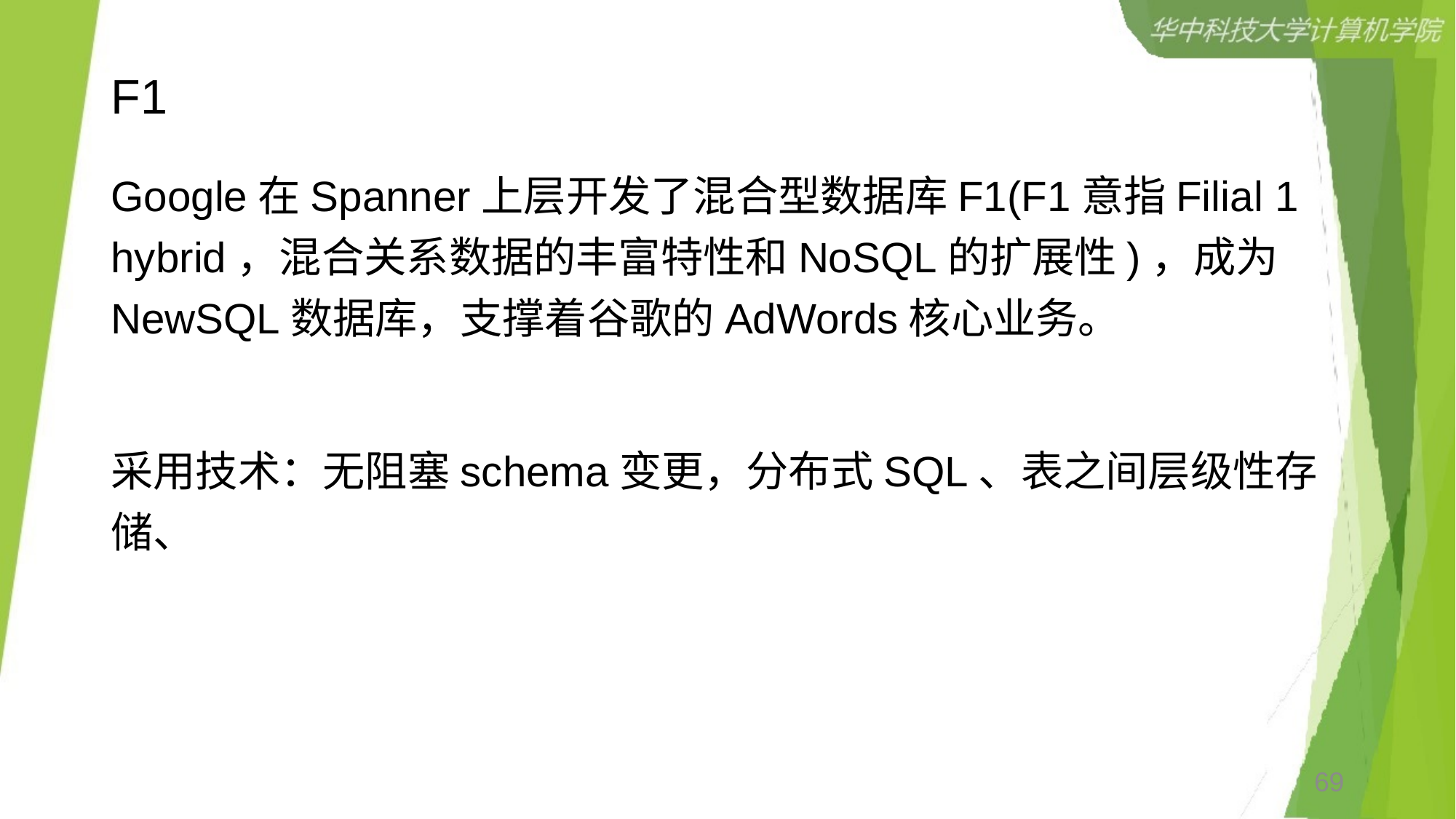

# F1
Google在Spanner上层开发了混合型数据库F1(F1意指Filial 1 hybrid，混合关系数据的丰富特性和NoSQL的扩展性)，成为NewSQL数据库，支撑着谷歌的AdWords核心业务。

采用技术：无阻塞schema变更，分布式SQL、表之间层级性存储、
69